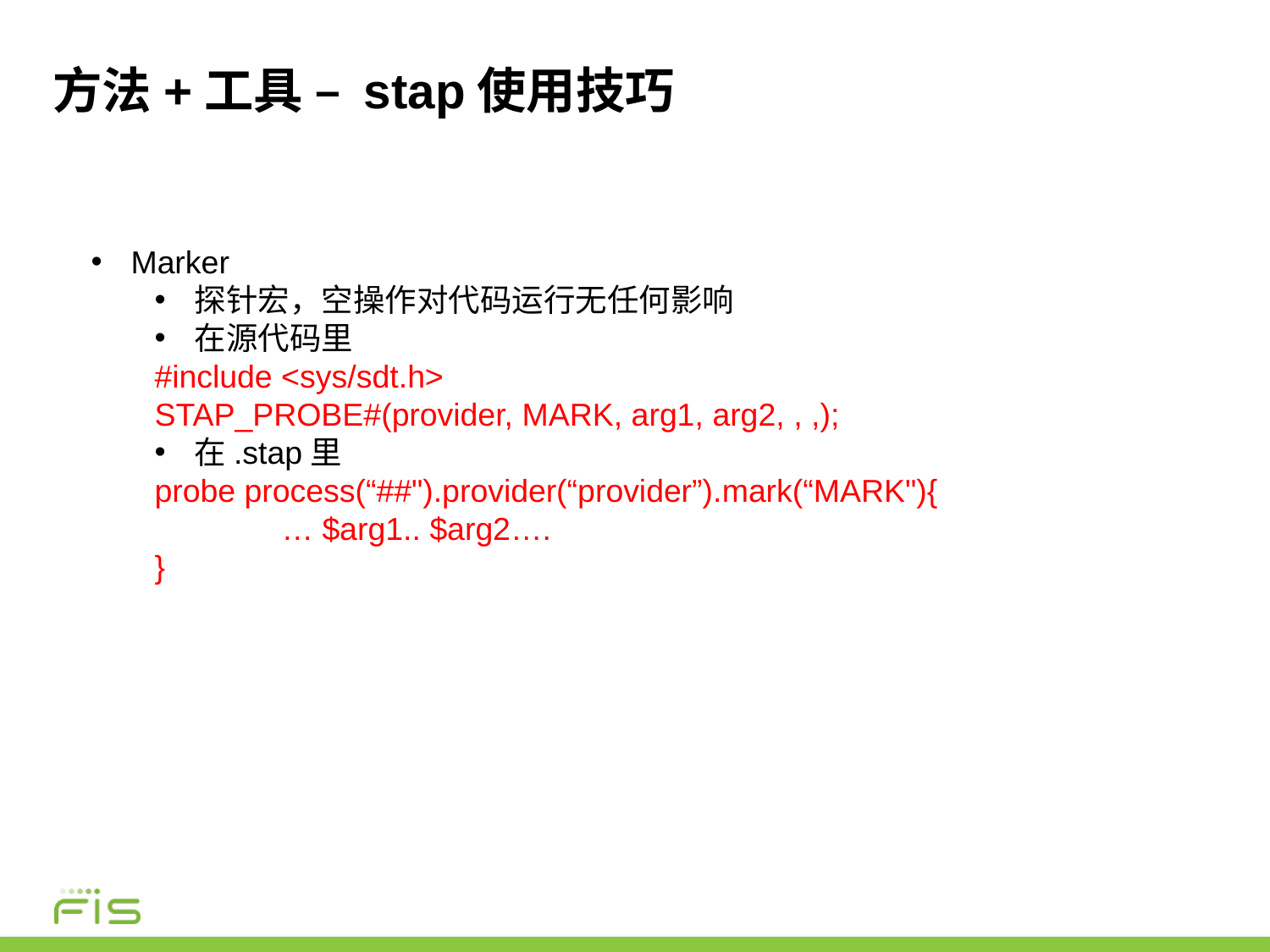

# 方法+工具 – stap使用技巧
Marker
探针宏，空操作对代码运行无任何影响
在源代码里
#include <sys/sdt.h>
STAP_PROBE#(provider, MARK, arg1, arg2, , ,);
在.stap里
probe process(“##").provider(“provider”).mark(“MARK"){
	… $arg1.. $arg2….
}